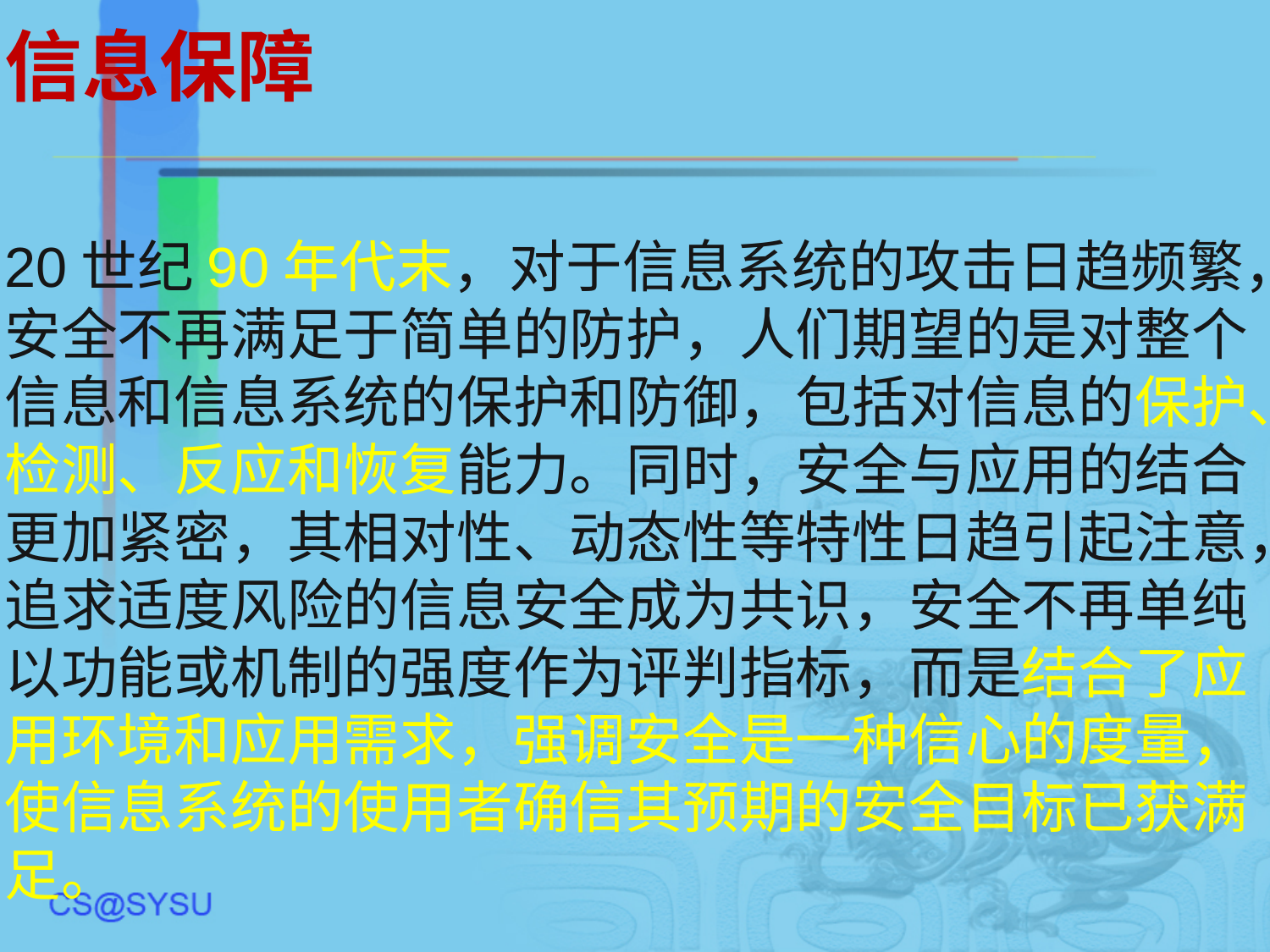

信息保障

20世纪90年代末，对于信息系统的攻击日趋频繁，安全不再满足于简单的防护，人们期望的是对整个信息和信息系统的保护和防御，包括对信息的保护、检测、反应和恢复能力。同时，安全与应用的结合更加紧密，其相对性、动态性等特性日趋引起注意，追求适度风险的信息安全成为共识，安全不再单纯以功能或机制的强度作为评判指标，而是结合了应用环境和应用需求，强调安全是一种信心的度量，使信息系统的使用者确信其预期的安全目标已获满足。

21